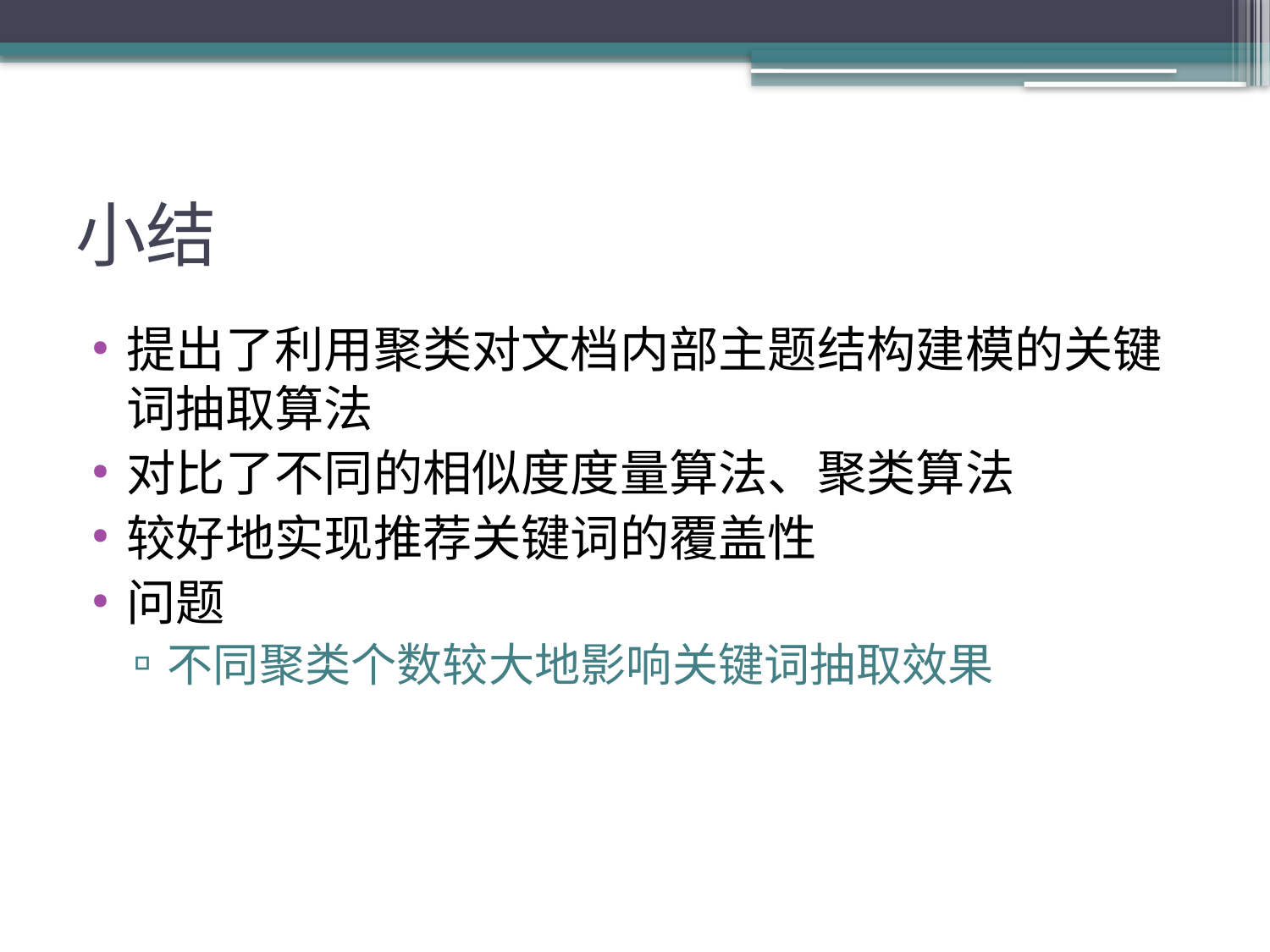

# 小结
提出了利用聚类对文档内部主题结构建模的关键词抽取算法
对比了不同的相似度度量算法、聚类算法
较好地实现推荐关键词的覆盖性
问题
不同聚类个数较大地影响关键词抽取效果